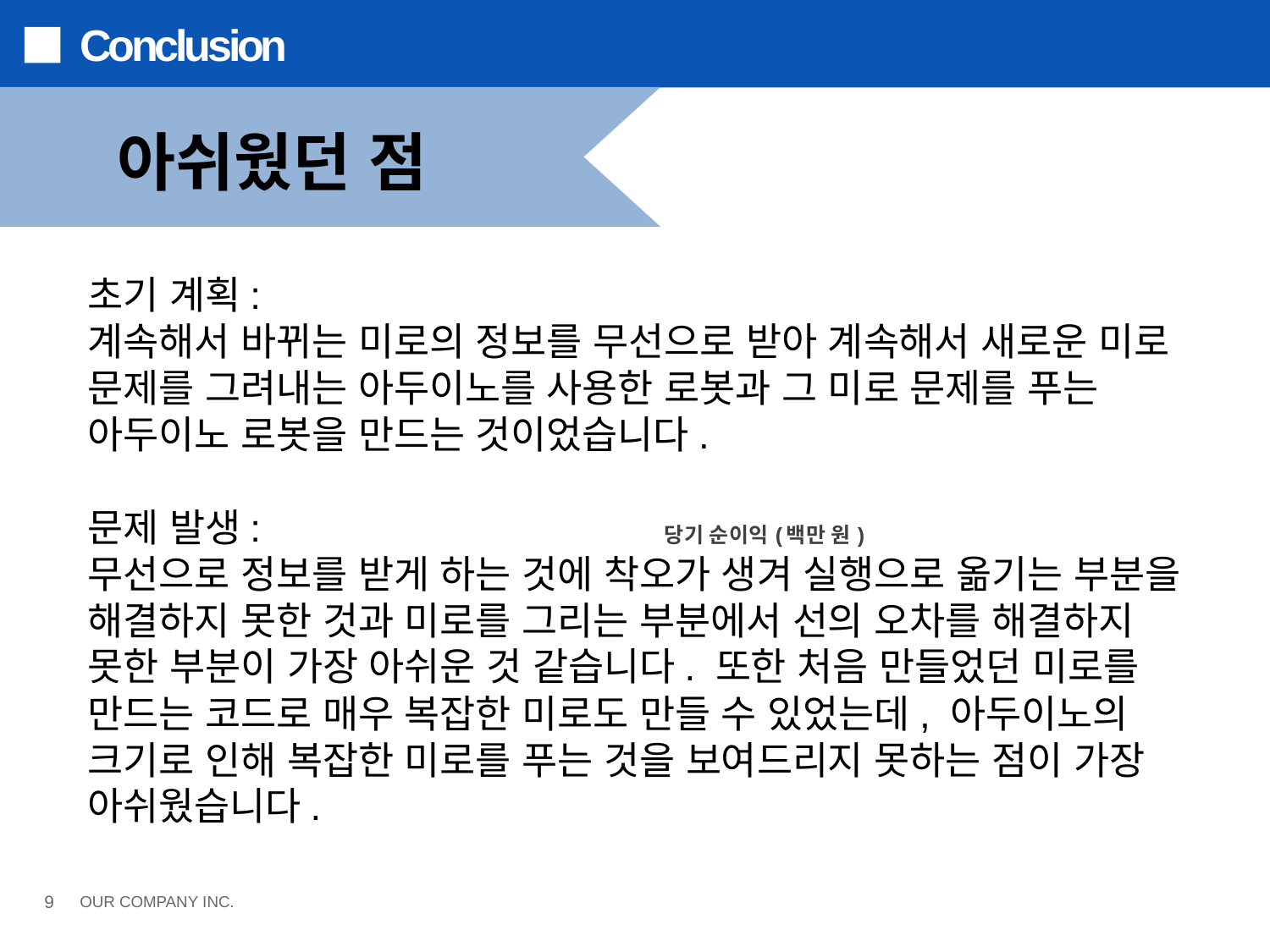

Conclusion

아쉬웠던 점

초기 계획:
계속해서 바뀌는 미로의 정보를 무선으로 받아 계속해서 새로운 미로 문제를 그려내는 아두이노를 사용한 로봇과 그 미로 문제를 푸는 아두이노 로봇을 만드는 것이었습니다.

문제 발생:
무선으로 정보를 받게 하는 것에 착오가 생겨 실행으로 옮기는 부분을 해결하지 못한 것과 미로를 그리는 부분에서 선의 오차를 해결하지 못한 부분이 가장 아쉬운 것 같습니다. 또한 처음 만들었던 미로를 만드는 코드로 매우 복잡한 미로도 만들 수 있었는데, 아두이노의 크기로 인해 복잡한 미로를 푸는 것을 보여드리지 못하는 점이 가장 아쉬웠습니다.

### Chart: 당기 순이익(백만 원)

| Category |
|---|